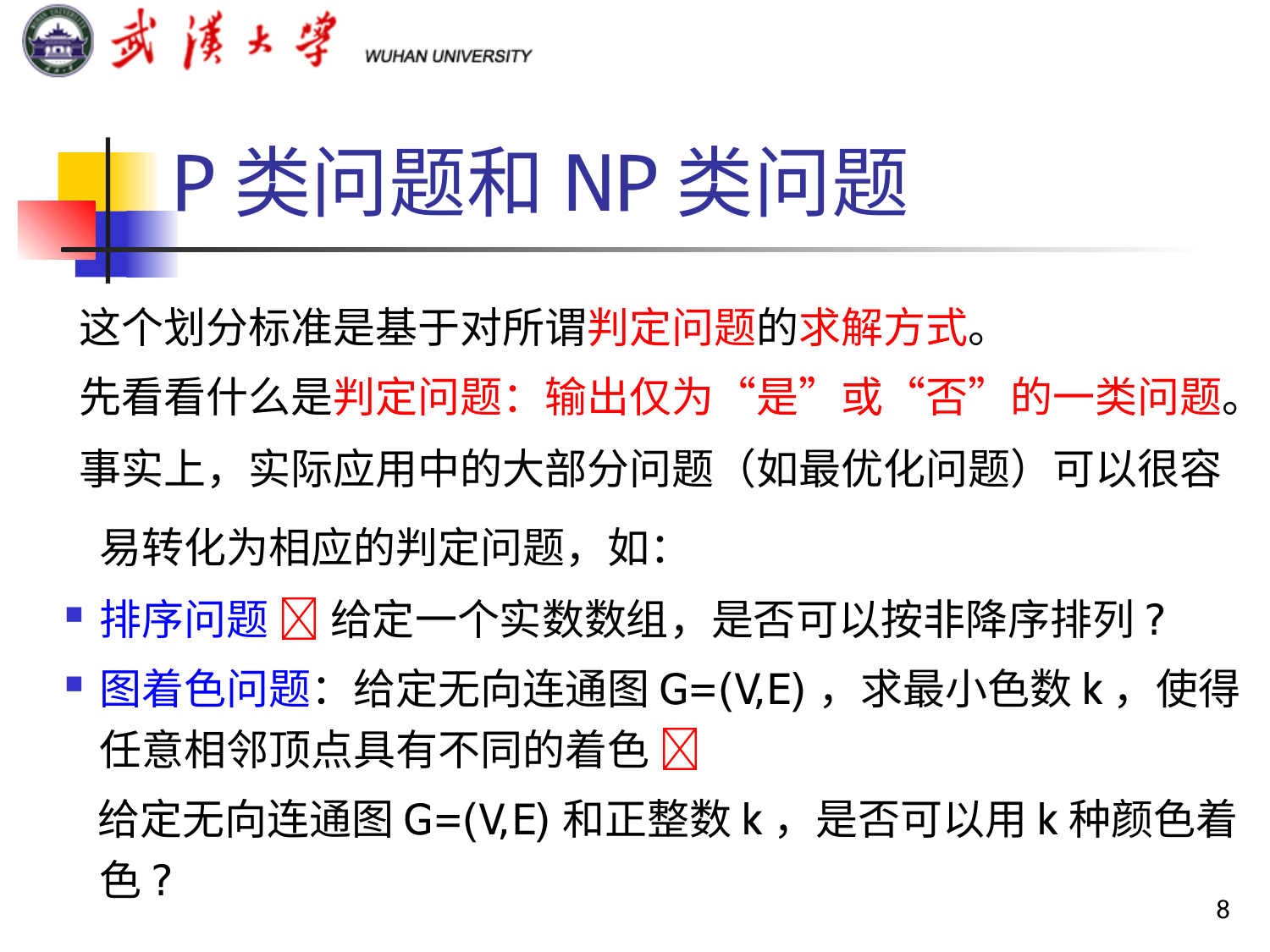

# P类问题和NP类问题
    这个划分标准是基于对所谓判定问题的求解方式。
    先看看什么是判定问题：输出仅为“是”或“否”的一类问题。
    事实上，实际应用中的大部分问题（如最优化问题）可以很容易转化为相应的判定问题，如：
排序问题 ⇒ 给定一个实数数组，是否可以按非降序排列?
图着色问题：给定无向连通图G=(V,E)，求最小色数k，使得任意相邻顶点具有不同的着色 ⇒
      给定无向连通图G=(V,E)和正整数k，是否可以用k种颜色着色?
8